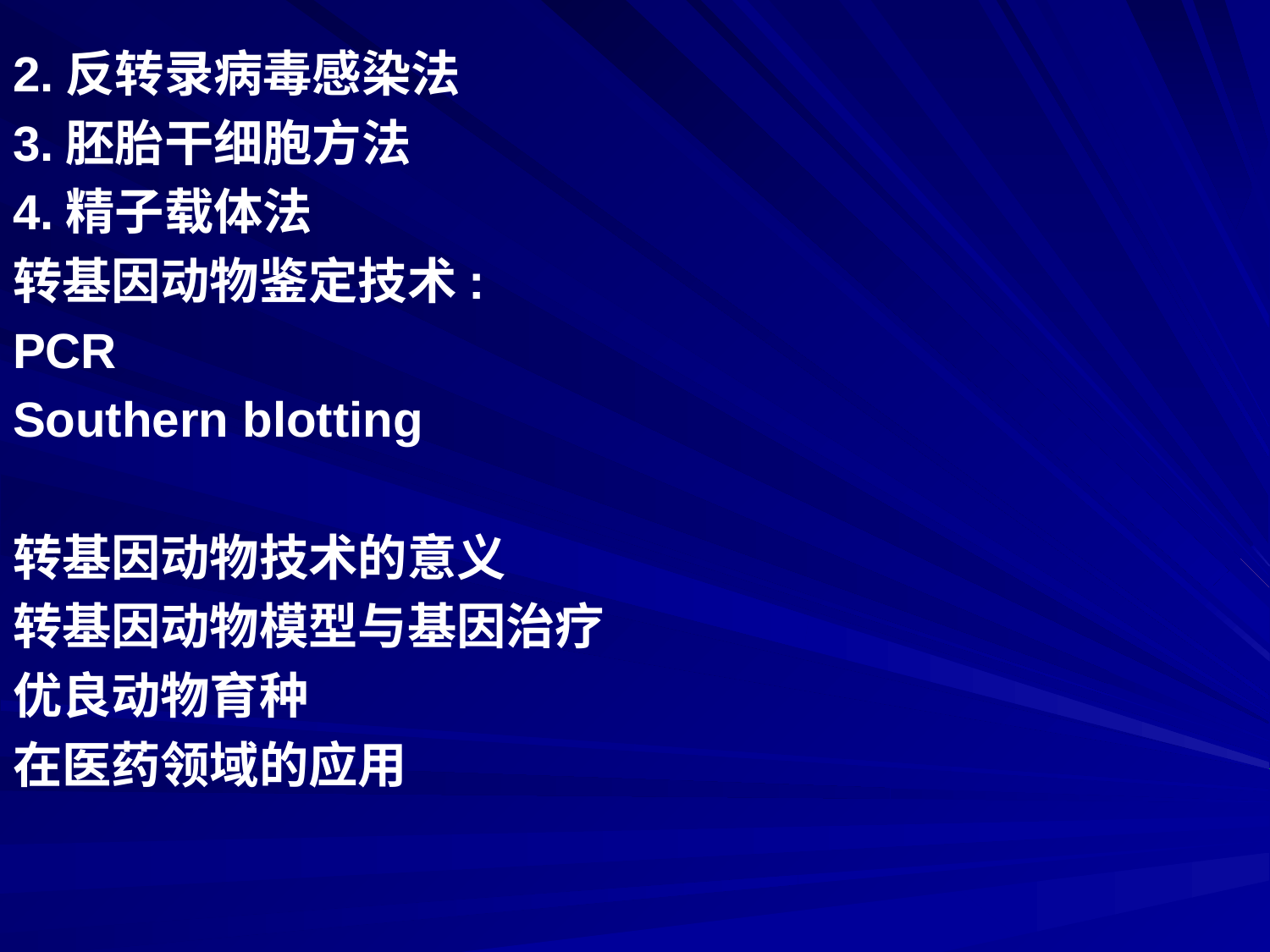

2.反转录病毒感染法
3.胚胎干细胞方法
4.精子载体法
转基因动物鉴定技术:
PCR
Southern blotting

转基因动物技术的意义
转基因动物模型与基因治疗
优良动物育种
在医药领域的应用